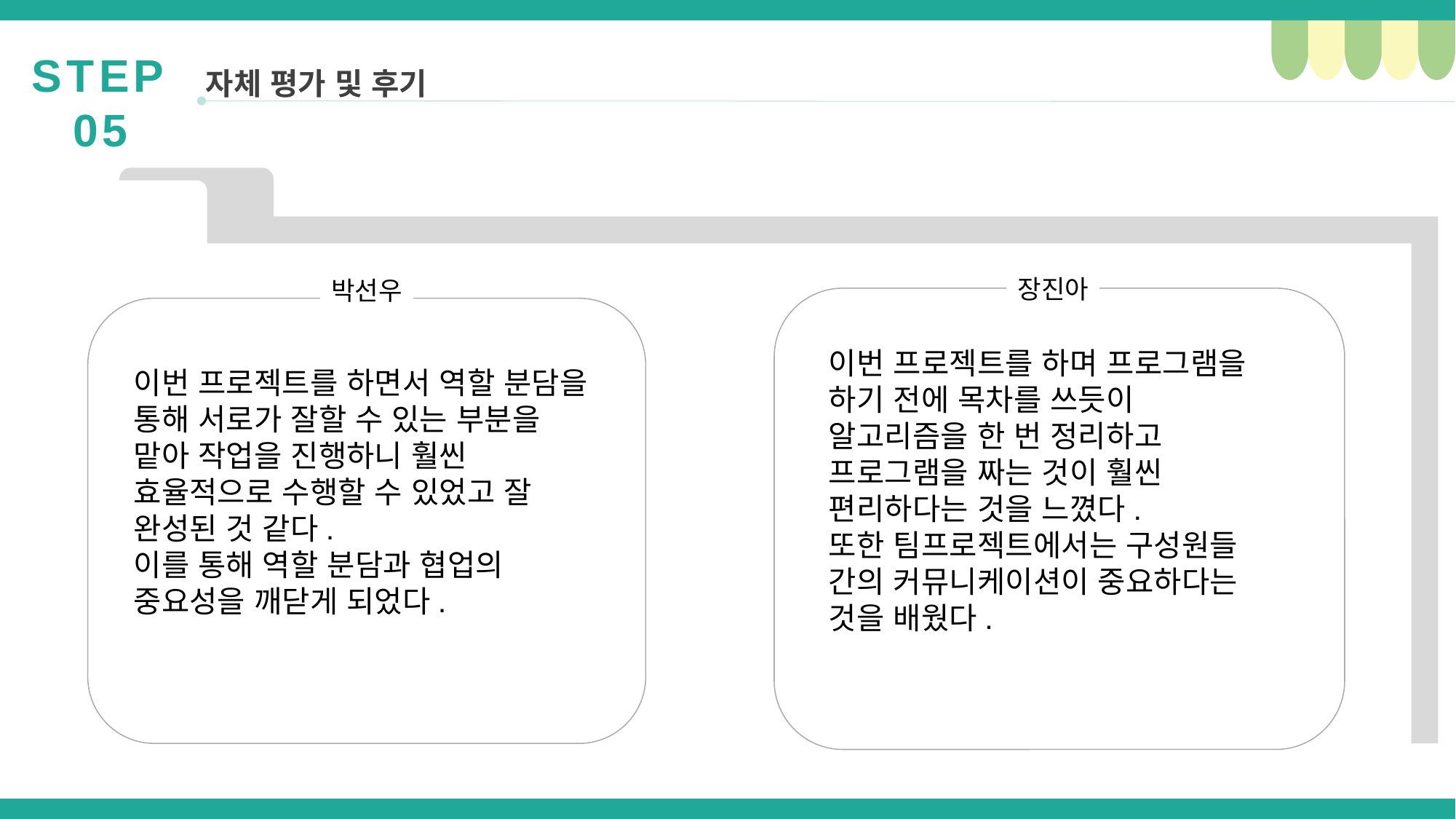

STEP 05
자체 평가 및 후기

장진아
박선우

이번 프로젝트를 하면서 역할 분담을 통해 서로가 잘할 수 있는 부분을 맡아 작업을 진행하니 훨씬 효율적으로 수행할 수 있었고 잘 완성된 것 같다.
이를 통해 역할 분담과 협업의 중요성을 깨닫게 되었다.

이번 프로젝트를 하며 프로그램을 하기 전에 목차를 쓰듯이 알고리즘을 한 번 정리하고 프로그램을 짜는 것이 훨씬 편리하다는 것을 느꼈다.
또한 팀프로젝트에서는 구성원들 간의 커뮤니케이션이 중요하다는 것을 배웠다.